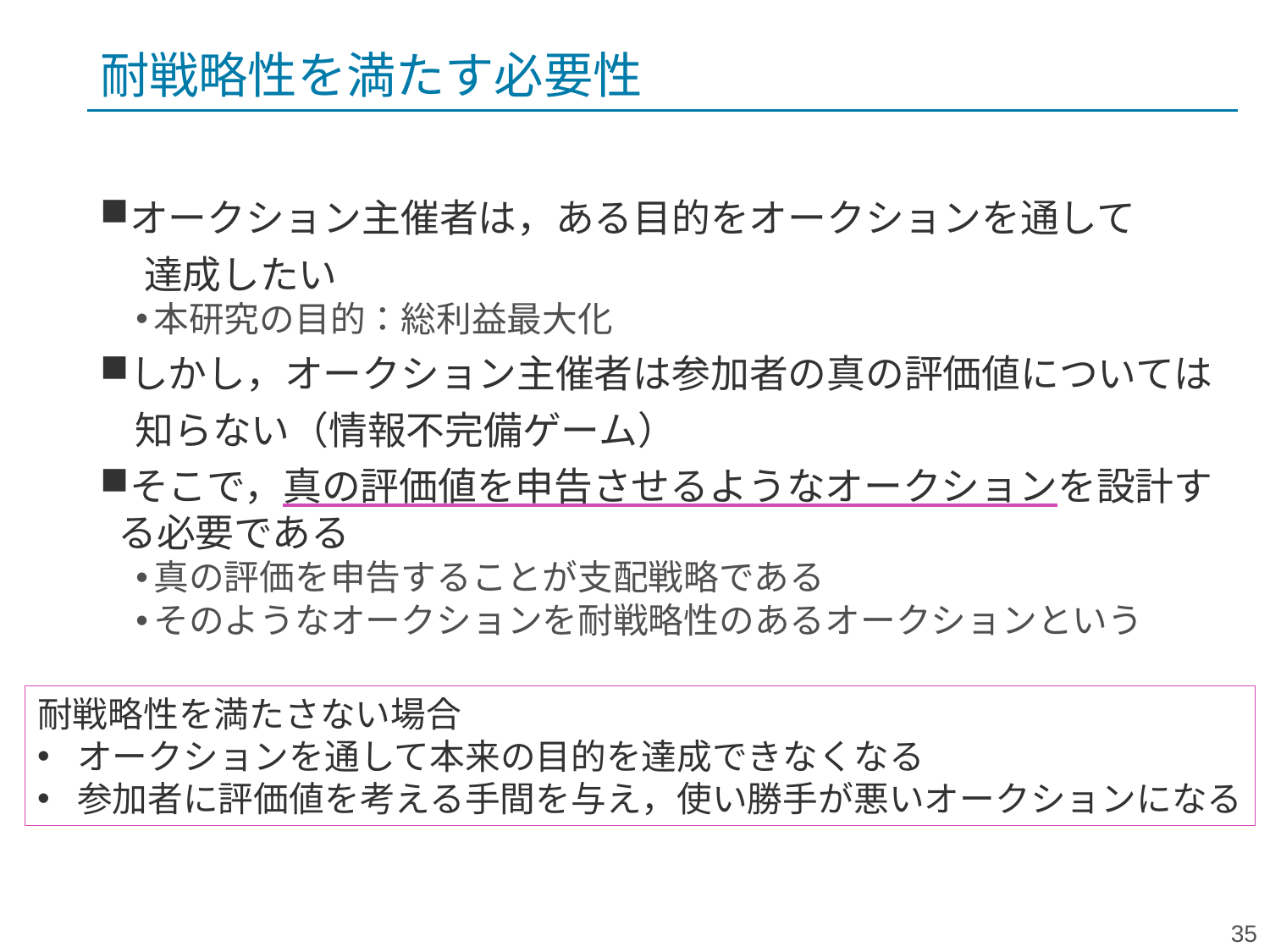

# 耐戦略性を満たす必要性
オークション主催者は，ある目的をオークションを通して
    達成したい
本研究の目的：総利益最大化
しかし，オークション主催者は参加者の真の評価値については
   知らない（情報不完備ゲーム）
そこで，真の評価値を申告させるようなオークションを設計する必要である
真の評価を申告することが支配戦略である
そのようなオークションを耐戦略性のあるオークションという

耐戦略性を満たさない場合
オークションを通して本来の目的を達成できなくなる
参加者に評価値を考える手間を与え，使い勝手が悪いオークションになる

35